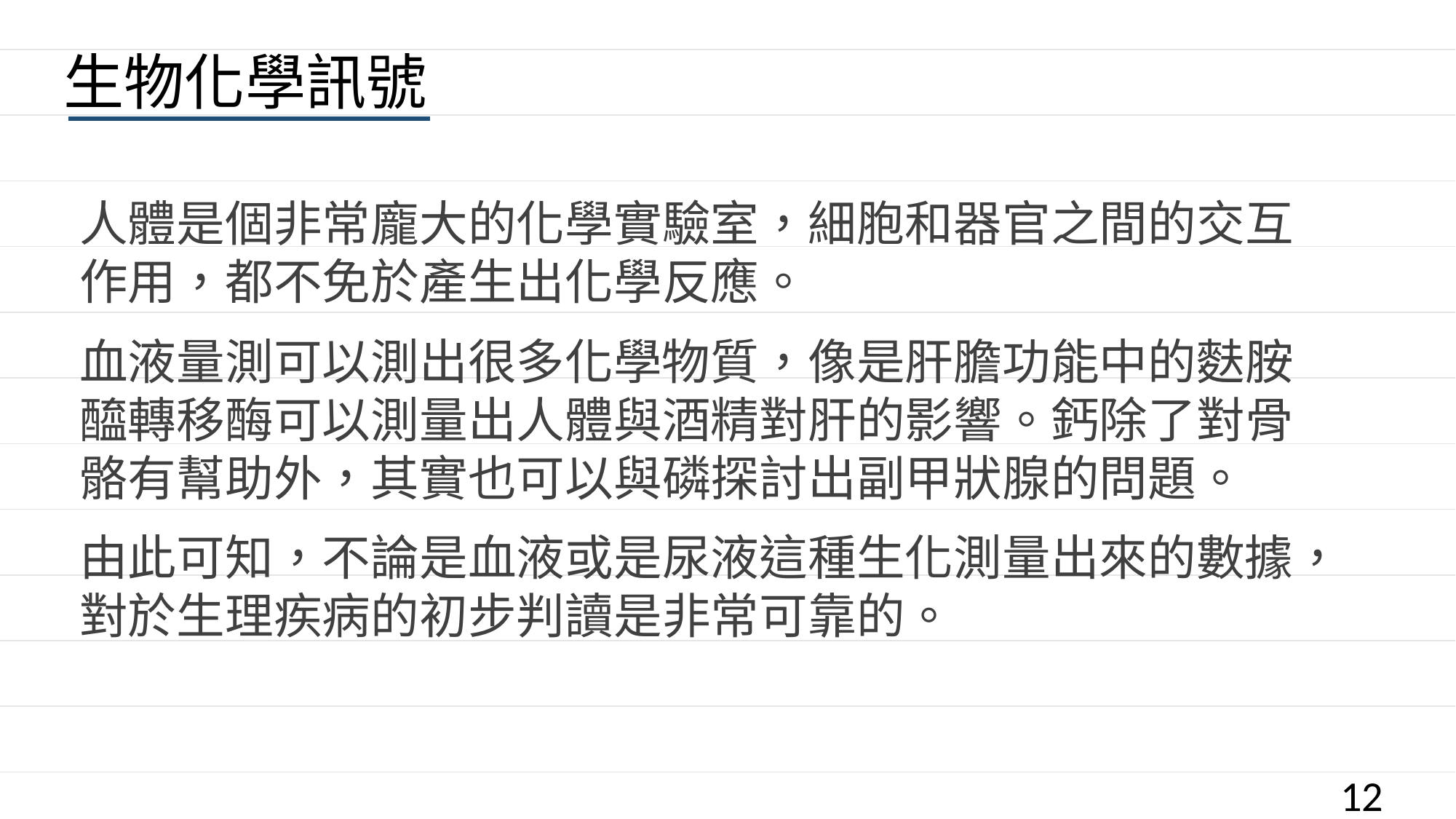

生物化學訊號
人體是個非常龐大的化學實驗室，細胞和器官之間的交互作用，都不免於產生出化學反應。
血液量測可以測出很多化學物質，像是肝膽功能中的麩胺醯轉移酶可以測量出人體與酒精對肝的影響。鈣除了對骨骼有幫助外，其實也可以與磷探討出副甲狀腺的問題。
由此可知，不論是血液或是尿液這種生化測量出來的數據，對於生理疾病的初步判讀是非常可靠的。
12